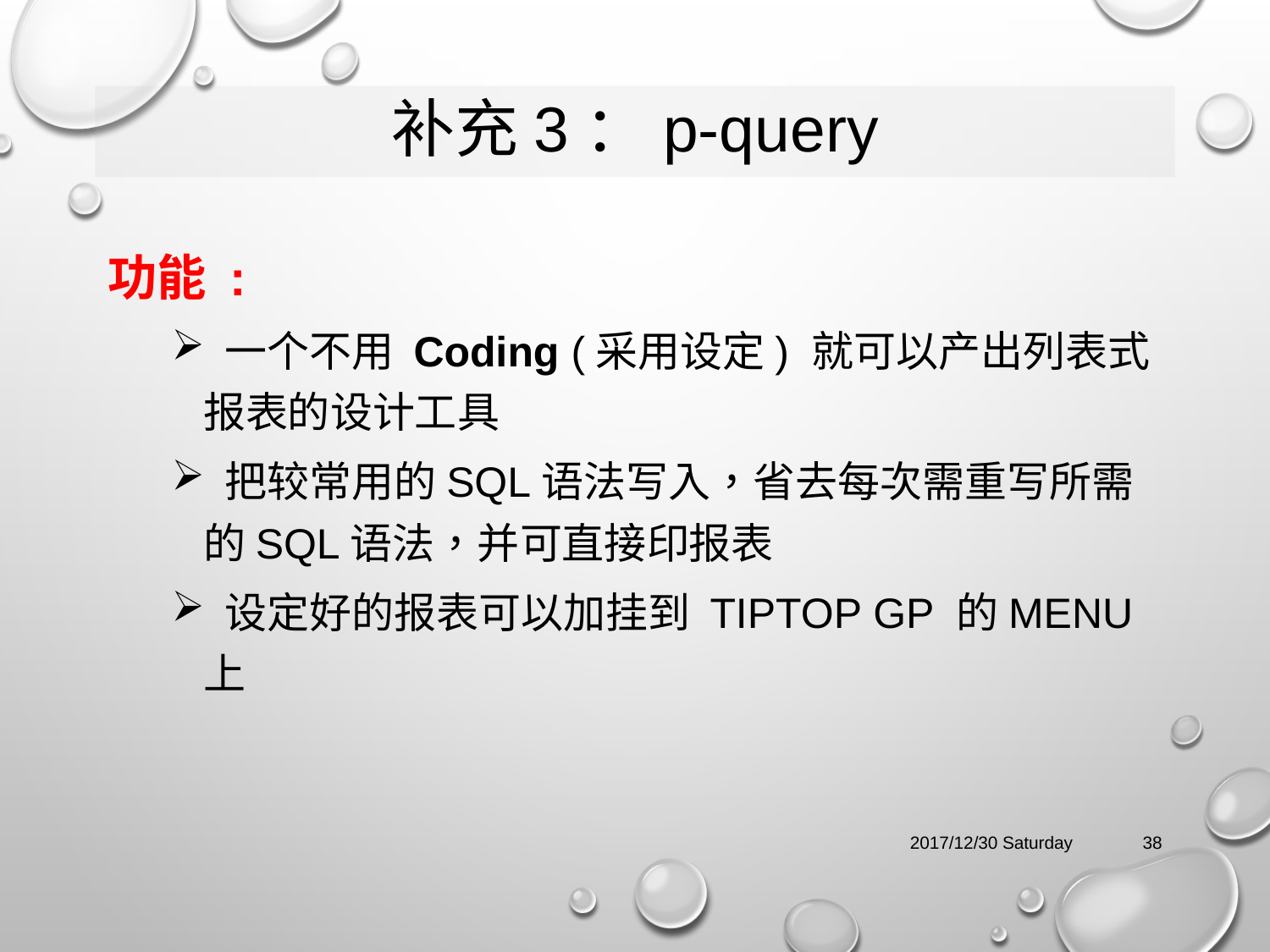

# 补充3：p-query
功能 :
 一个不用 Coding (采用设定) 就可以产出列表式报表的设计工具
 把较常用的SQL语法写入，省去每次需重写所需的SQL语法，并可直接印报表
 设定好的报表可以加挂到 TIPTOP GP 的Menu上
2017/12/30 Saturday
38